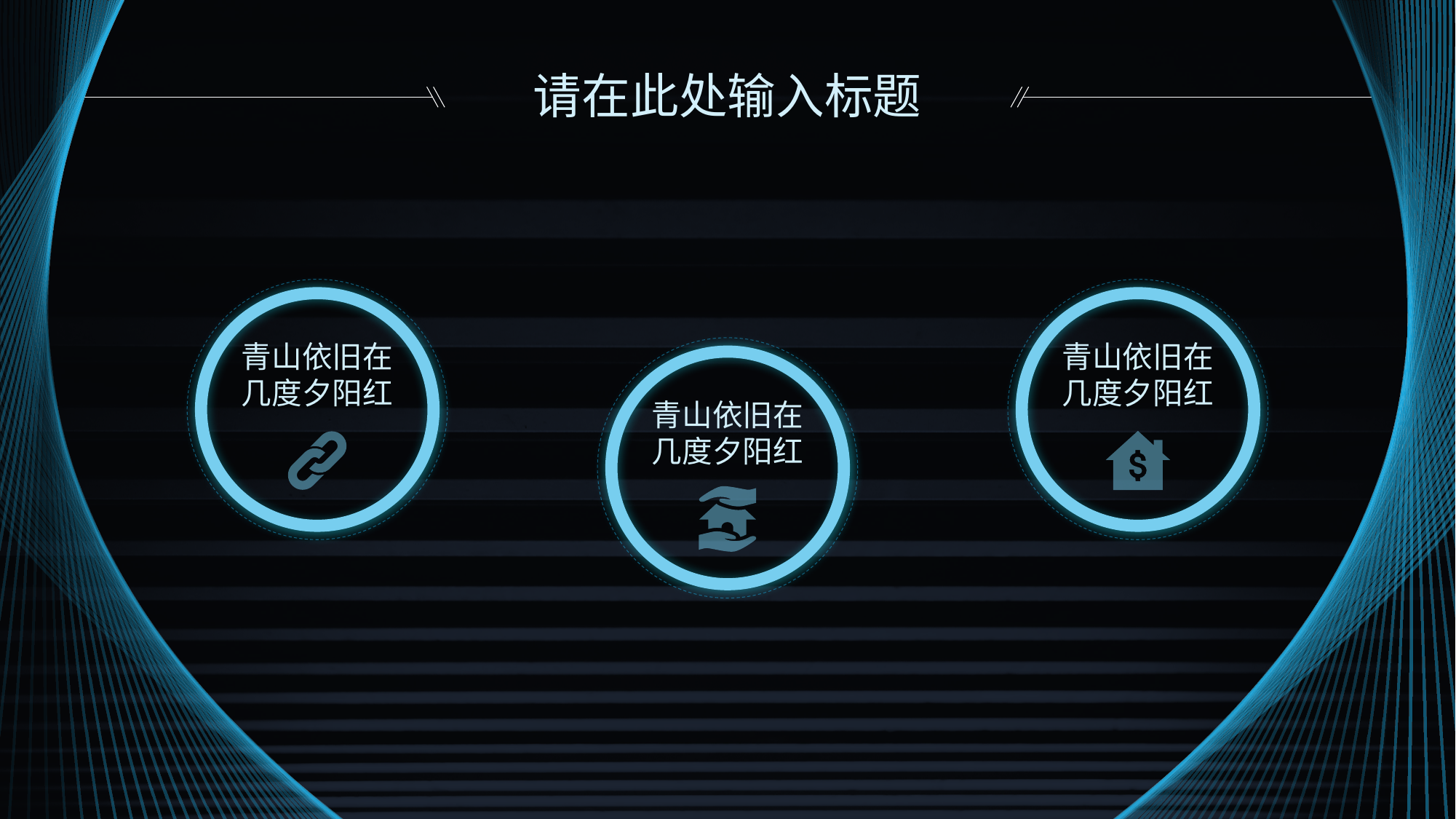

请在此处输入标题

青山依旧在
几度夕阳红
青山依旧在
几度夕阳红
青山依旧在
几度夕阳红